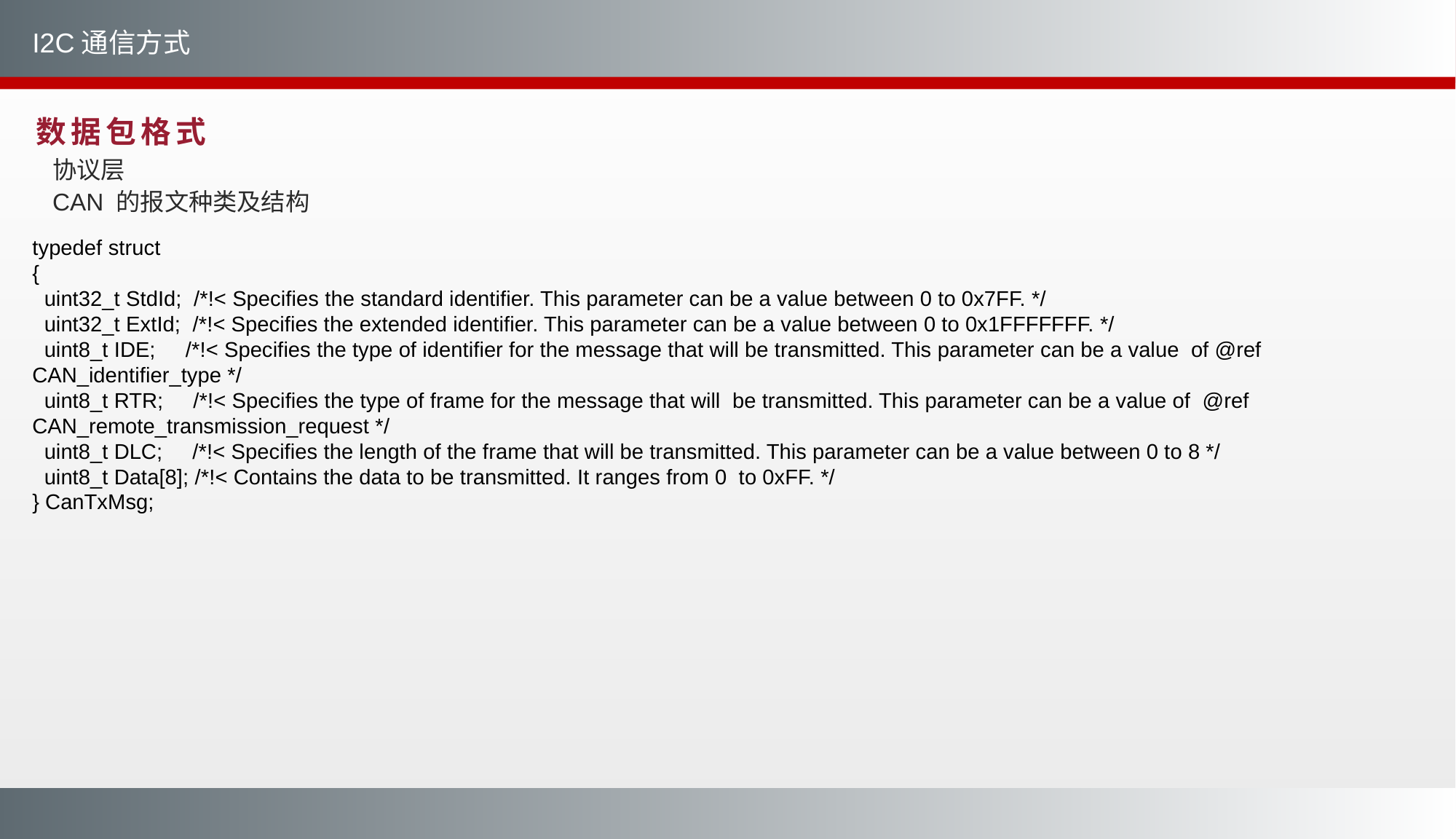

I2C通信方式
数据包格式
协议层
CAN 的报文种类及结构
typedef struct
{
  uint32_t StdId;  /*!< Specifies the standard identifier. This parameter can be a value between 0 to 0x7FF. */
  uint32_t ExtId;  /*!< Specifies the extended identifier. This parameter can be a value between 0 to 0x1FFFFFFF. */
  uint8_t IDE;     /*!< Specifies the type of identifier for the message that will be transmitted. This parameter can be a value  of @ref CAN_identifier_type */
  uint8_t RTR;     /*!< Specifies the type of frame for the message that will  be transmitted. This parameter can be a value of  @ref CAN_remote_transmission_request */
  uint8_t DLC;     /*!< Specifies the length of the frame that will be transmitted. This parameter can be a value between 0 to 8 */
  uint8_t Data[8]; /*!< Contains the data to be transmitted. It ranges from 0  to 0xFF. */
} CanTxMsg;